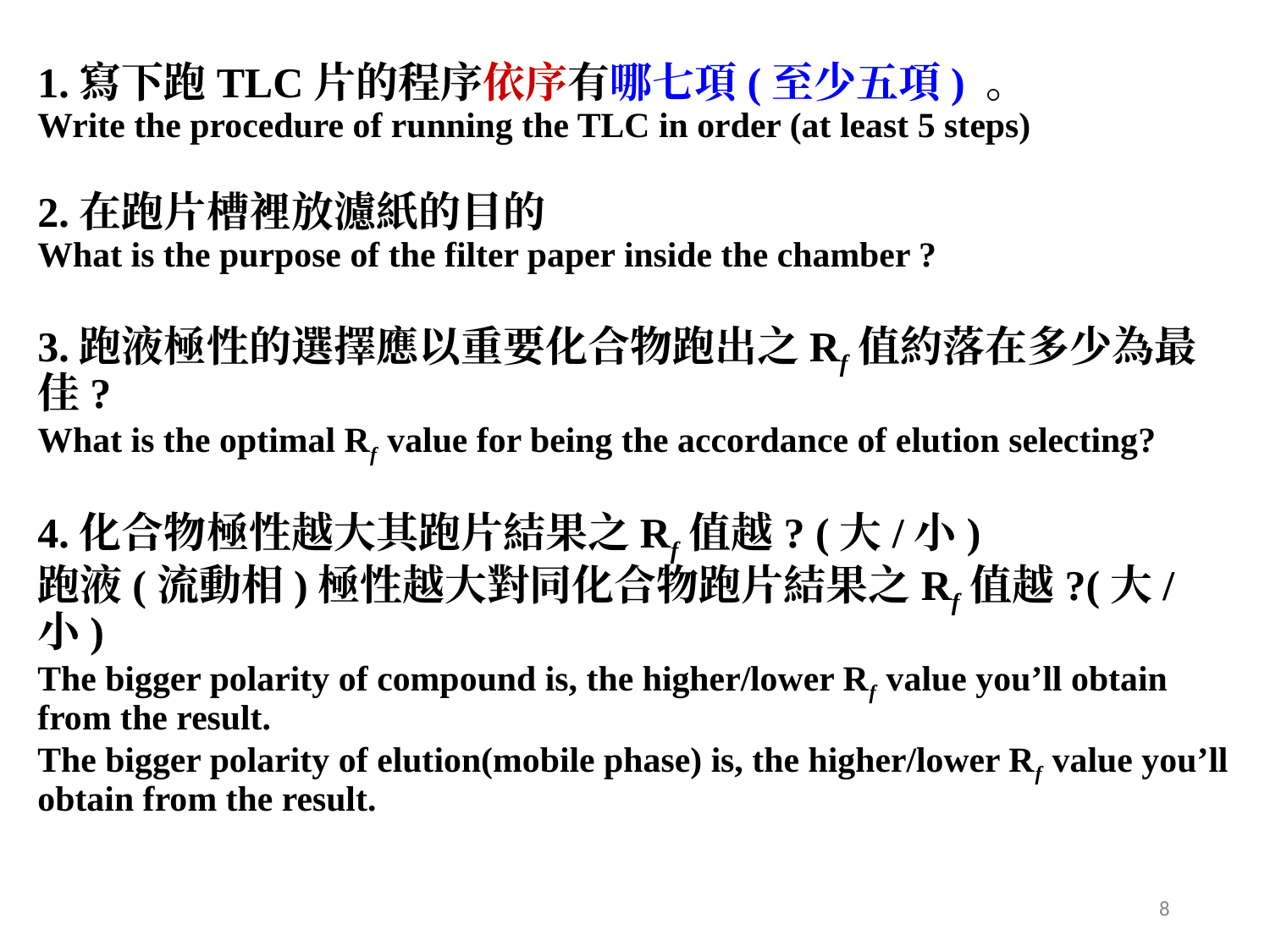

# 1.寫下跑TLC片的程序依序有哪七項(至少五項) 。 Write the procedure of running the TLC in order (at least 5 steps) 2.在跑片槽裡放濾紙的目的 What is the purpose of the filter paper inside the chamber ? 3.跑液極性的選擇應以重要化合物跑出之Rf值約落在多少為最佳? What is the optimal Rf  value for being the accordance of elution selecting? 4.化合物極性越大其跑片結果之Rf值越? (大/小) 跑液(流動相)極性越大對同化合物跑片結果之Rf值越?(大/小) The bigger polarity of compound is, the higher/lower Rf  value you’ll obtain from the result. The bigger polarity of elution(mobile phase) is, the higher/lower Rf  value you’ll obtain from the result.
8